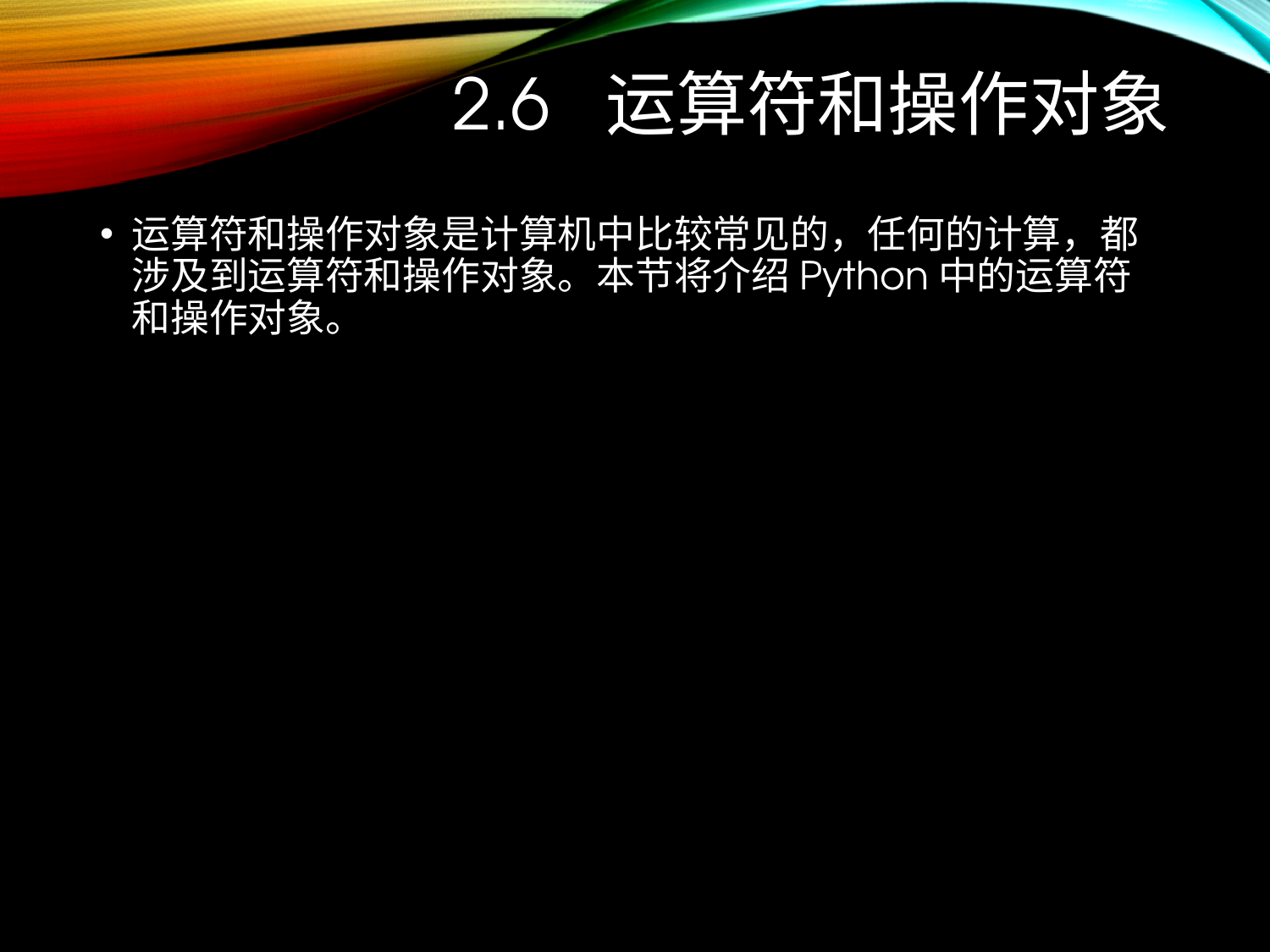

# 2.6  运算符和操作对象
运算符和操作对象是计算机中比较常见的，任何的计算，都涉及到运算符和操作对象。本节将介绍Python中的运算符和操作对象。